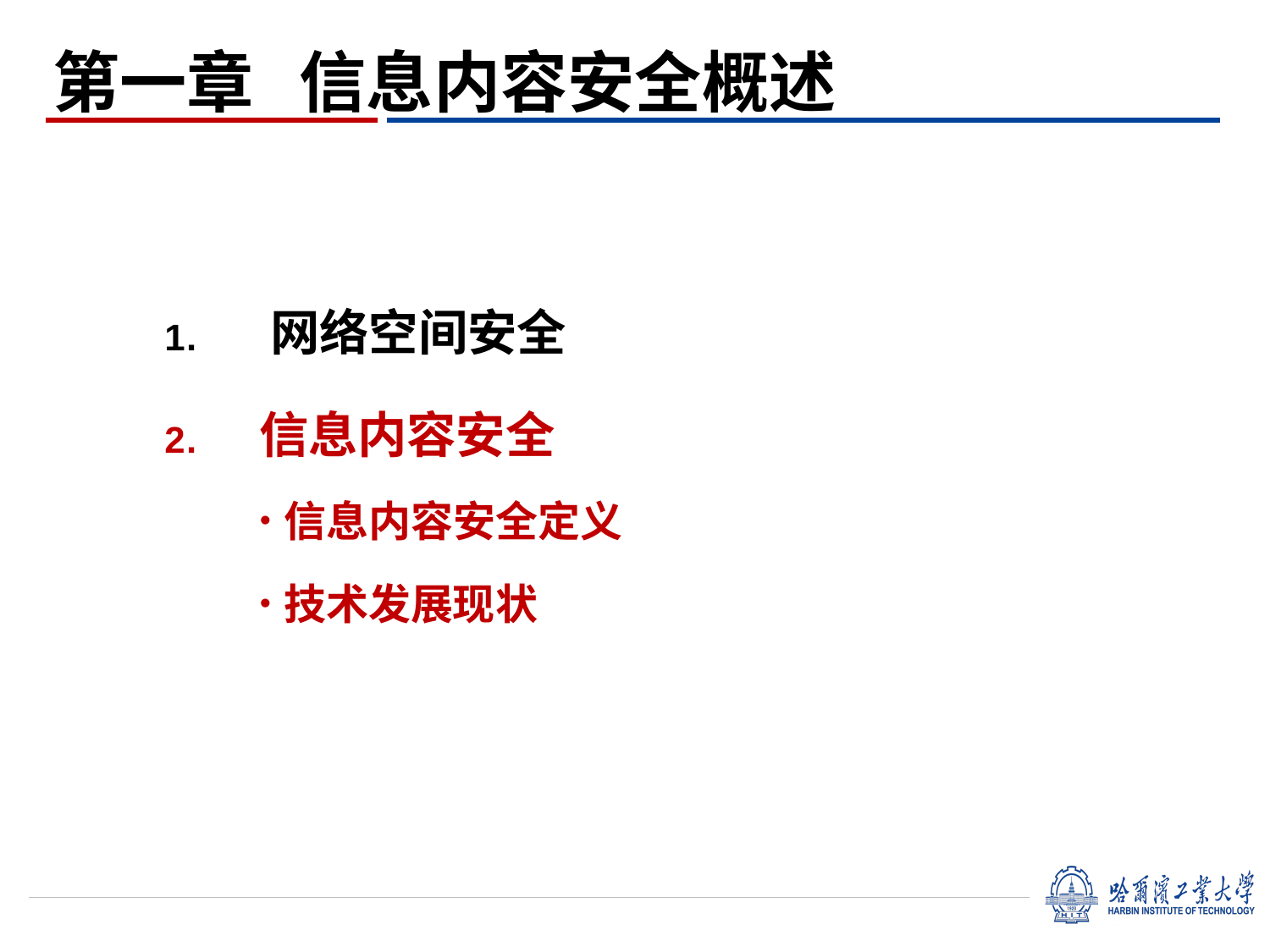

第一章   信息内容安全概述
  网络空间安全
 信息内容安全
信息内容安全定义
技术发展现状